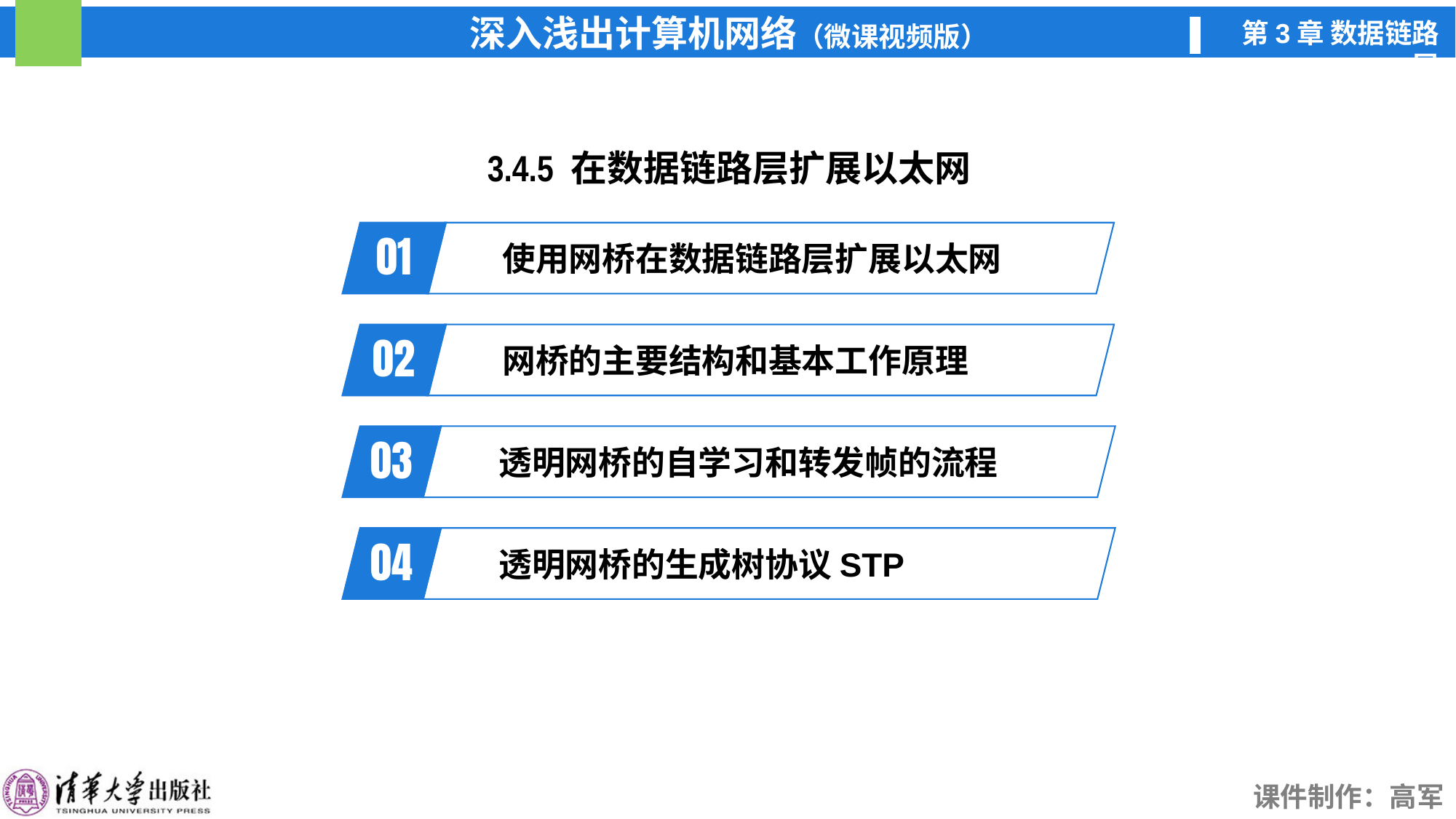

3.4.5 在数据链路层扩展以太网
01
使用网桥在数据链路层扩展以太网
02
网桥的主要结构和基本工作原理
03
透明网桥的自学习和转发帧的流程
04
透明网桥的生成树协议STP